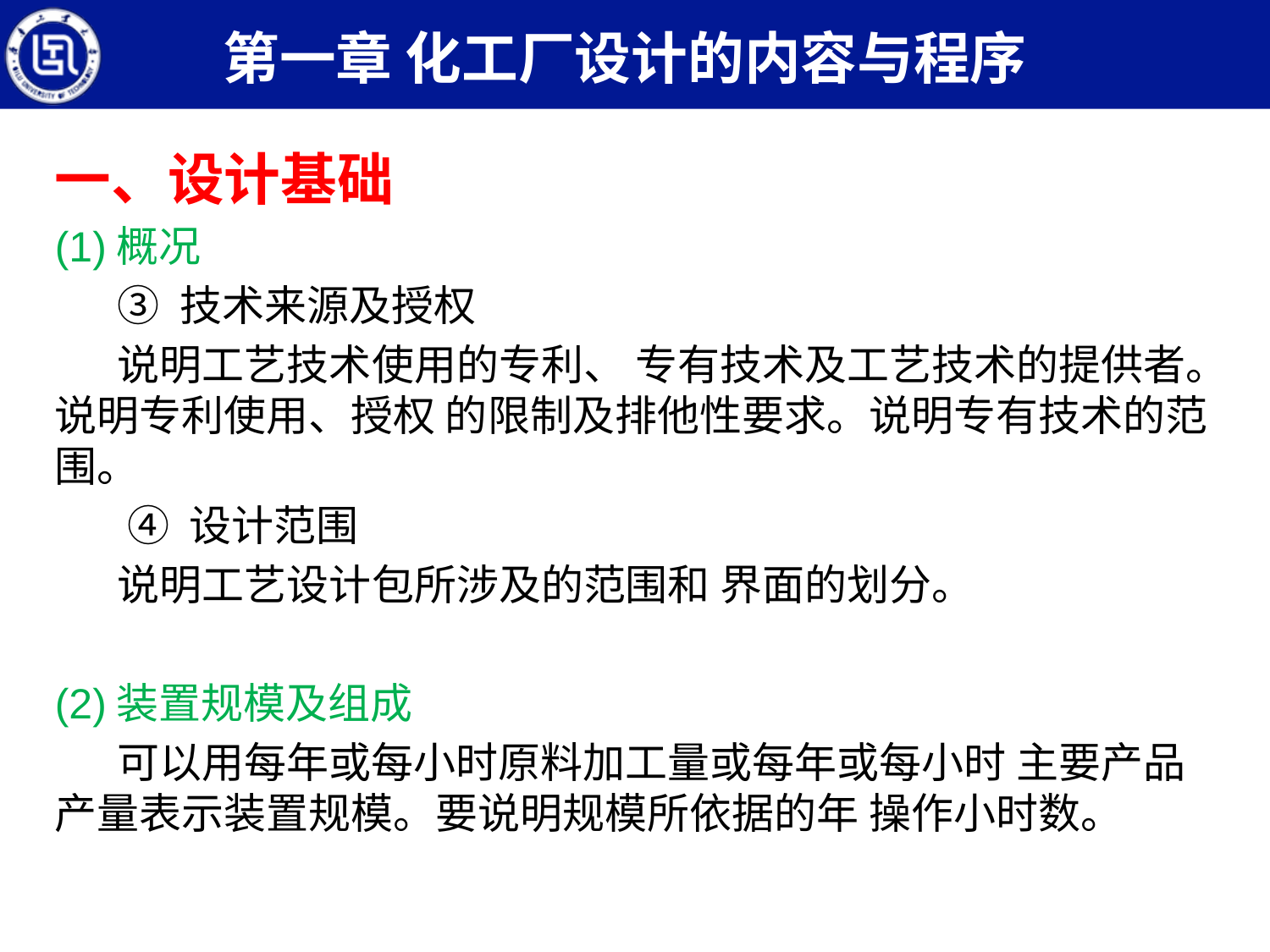

第一章 化工厂设计的内容与程序
一、设计基础
(1)概况
③ 技术来源及授权
说明工艺技术使用的专利、 专有技术及工艺技术的提供者。说明专利使用、授权 的限制及排他性要求。说明专有技术的范围。
 ④ 设计范围
说明工艺设计包所涉及的范围和 界面的划分。

(2)装置规模及组成
可以用每年或每小时原料加工量或每年或每小时 主要产品产量表示装置规模。要说明规模所依据的年 操作小时数。